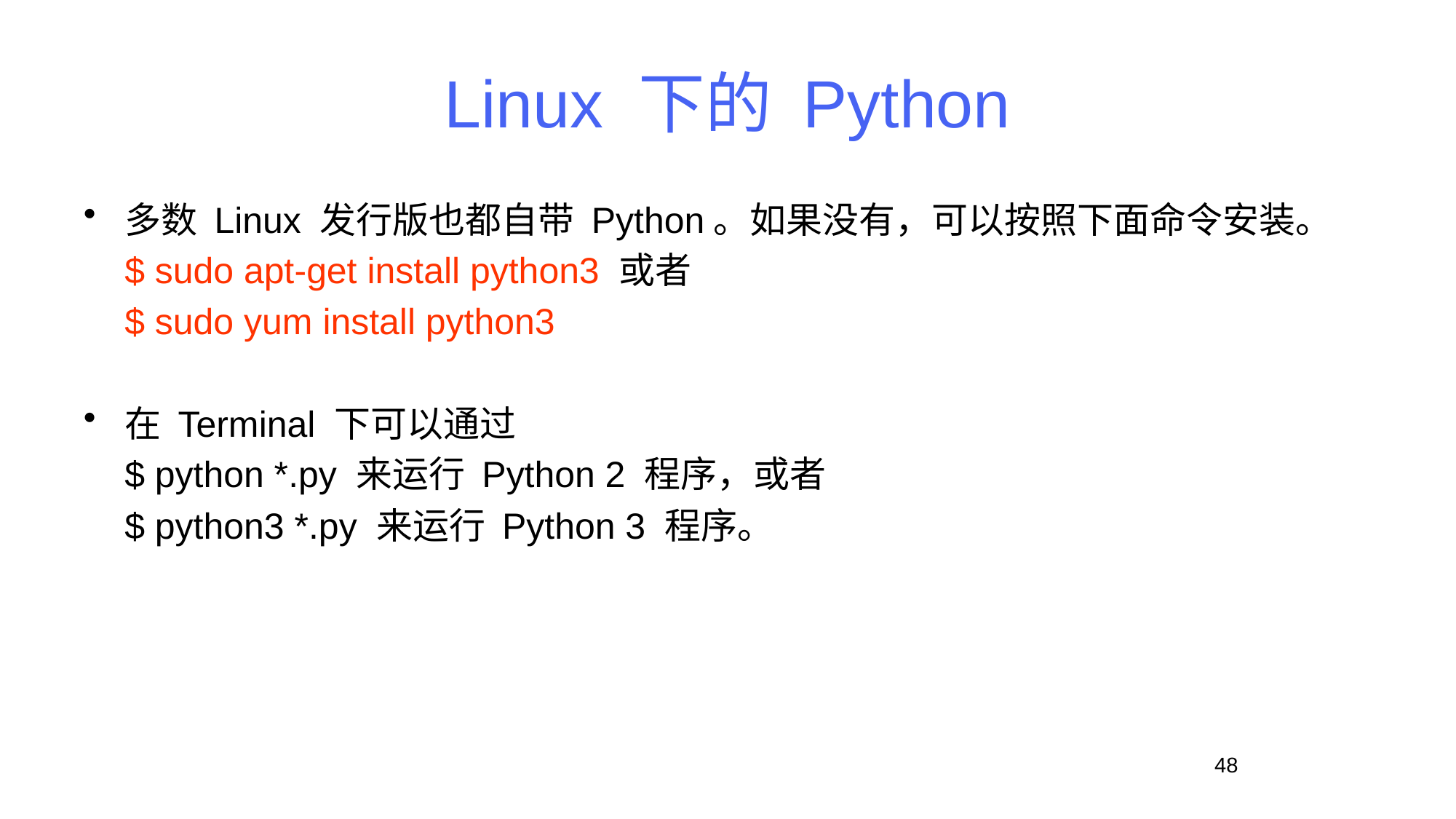

# Linux 下的 Python
多数 Linux 发行版也都自带 Python。如果没有，可以按照下面命令安装。
	$ sudo apt-get install python3 或者
	$ sudo yum install python3

在 Terminal 下可以通过
	$ python *.py 来运行 Python 2 程序，或者
	$ python3 *.py 来运行 Python 3 程序。

48